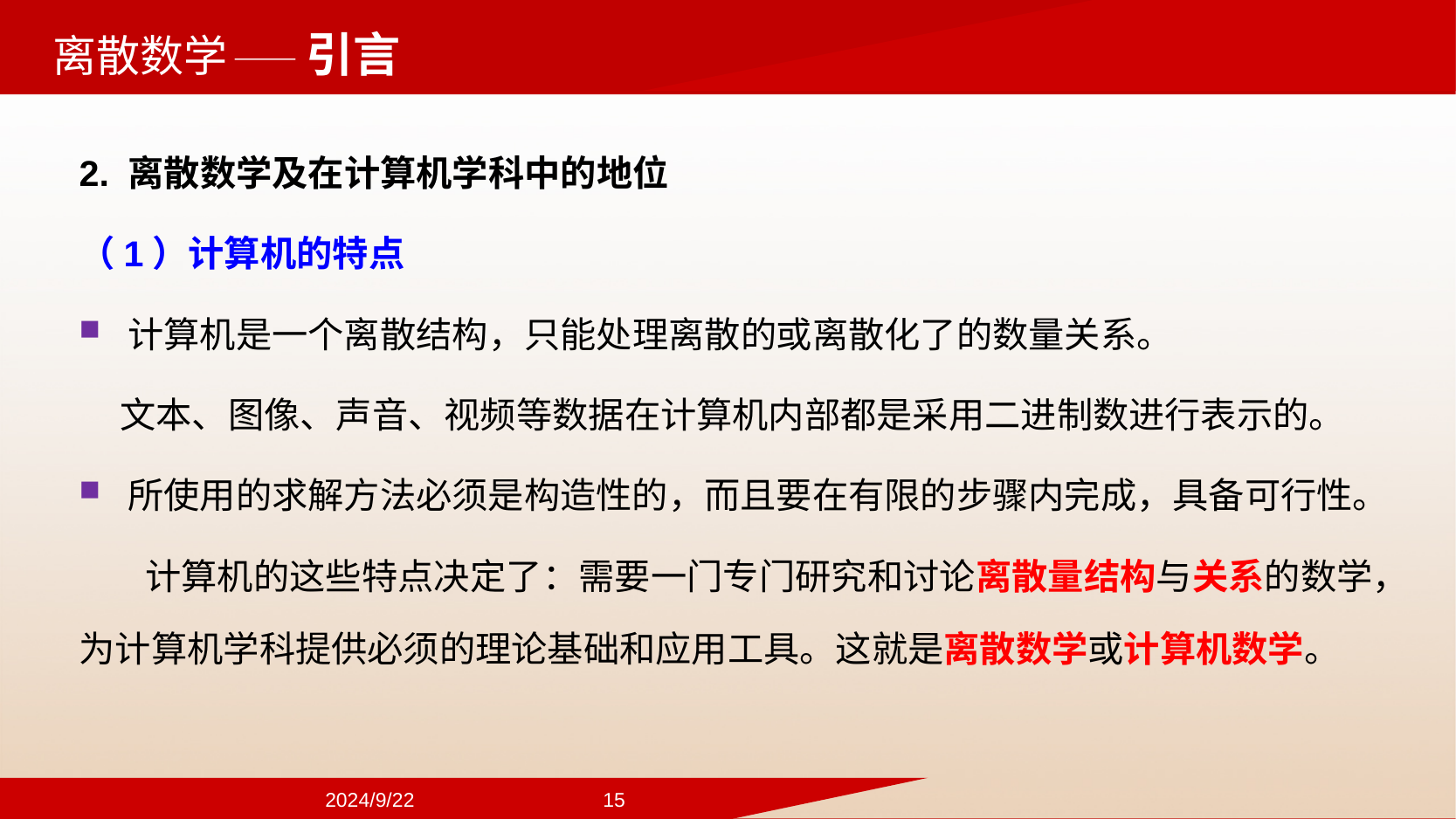

——引言
2. 离散数学及在计算机学科中的地位
（1）计算机的特点
计算机是一个离散结构，只能处理离散的或离散化了的数量关系。
    文本、图像、声音、视频等数据在计算机内部都是采用二进制数进行表示的。
所使用的求解方法必须是构造性的，而且要在有限的步骤内完成，具备可行性。
       计算机的这些特点决定了：需要一门专门研究和讨论离散量结构与关系的数学，为计算机学科提供必须的理论基础和应用工具。这就是离散数学或计算机数学。
2024/9/22
15